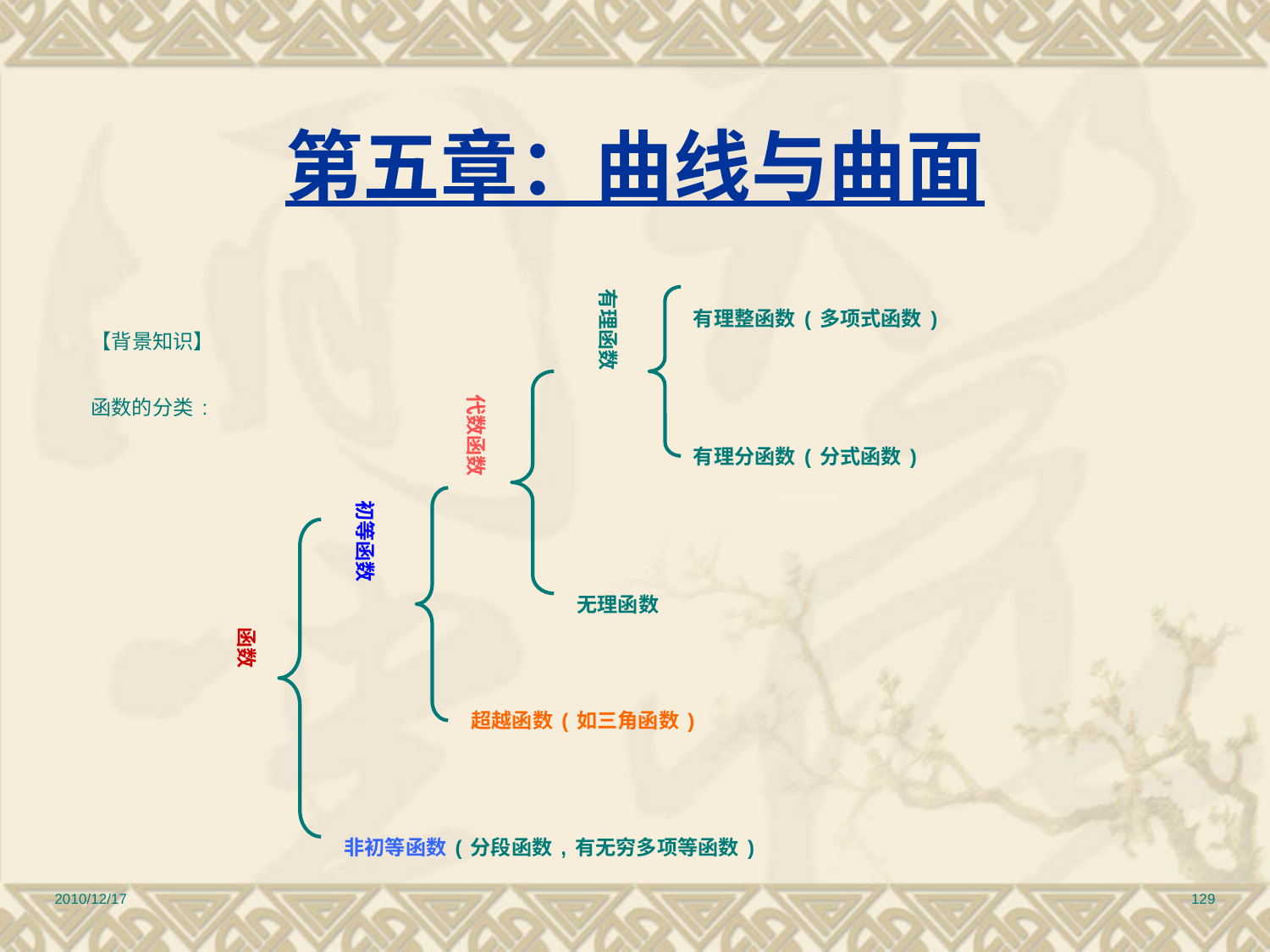

# 第五章：曲线与曲面
有理函数
有理整函数(多项式函数)

【背景知识】
函数的分类:

代数函数
有理分函数(分式函数)
初等函数

无理函数
函数
超越函数(如三角函数)
非初等函数(分段函数,有无穷多项等函数)
2010/12/17
129